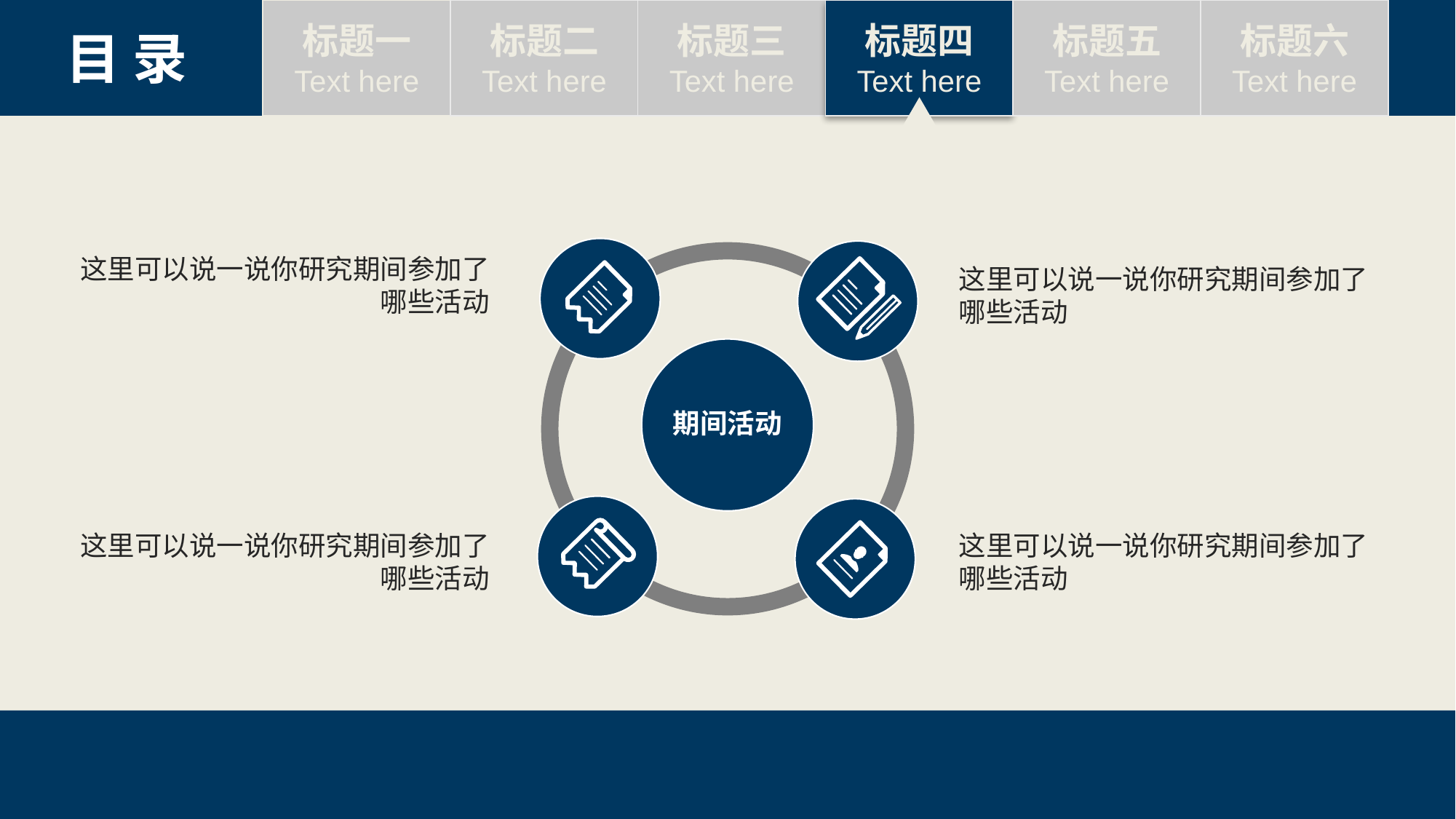

标题一
Text here
标题二
Text here
标题三
Text here
标题四
Text here
标题五
Text here
标题六
Text here

目 录

这里可以说一说你研究期间参加了哪些活动
这里可以说一说你研究期间参加了哪些活动
期间活动
这里可以说一说你研究期间参加了哪些活动
这里可以说一说你研究期间参加了哪些活动

45